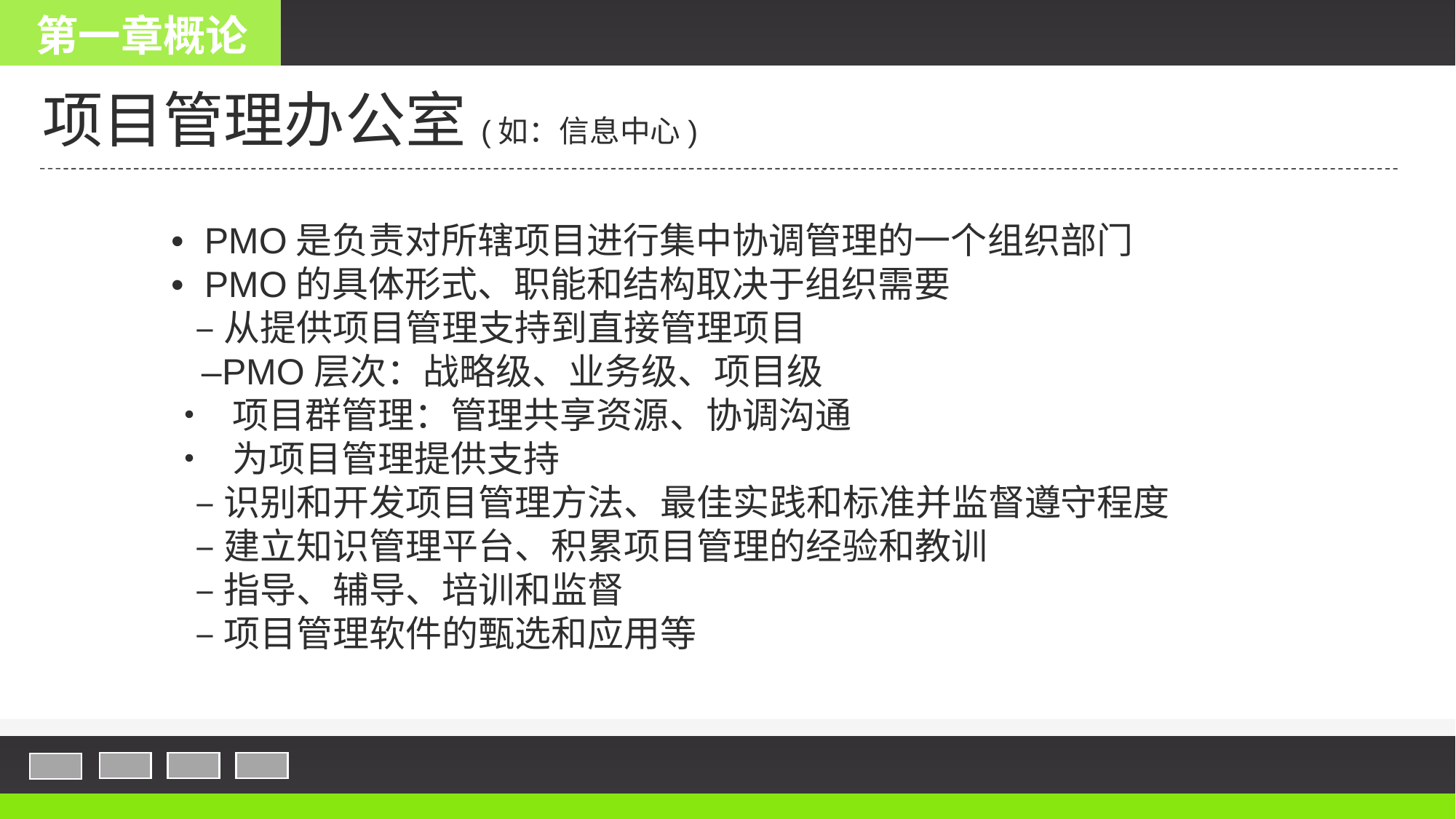

第一章概论
项目管理办公室(如：信息中心)

•  PMO是负责对所辖项目进行集中协调管理的一个组织部门
•  PMO的具体形式、职能和结构取决于组织需要
   –从提供项目管理支持到直接管理项目
   –PMO层次：战略级、业务级、项目级
•  项目群管理：管理共享资源、协调沟通
•  为项目管理提供支持
   –识别和开发项目管理方法、最佳实践和标准并监督遵守程度
   –建立知识管理平台、积累项目管理的经验和教训
   –指导、辅导、培训和监督
   –项目管理软件的甄选和应用等